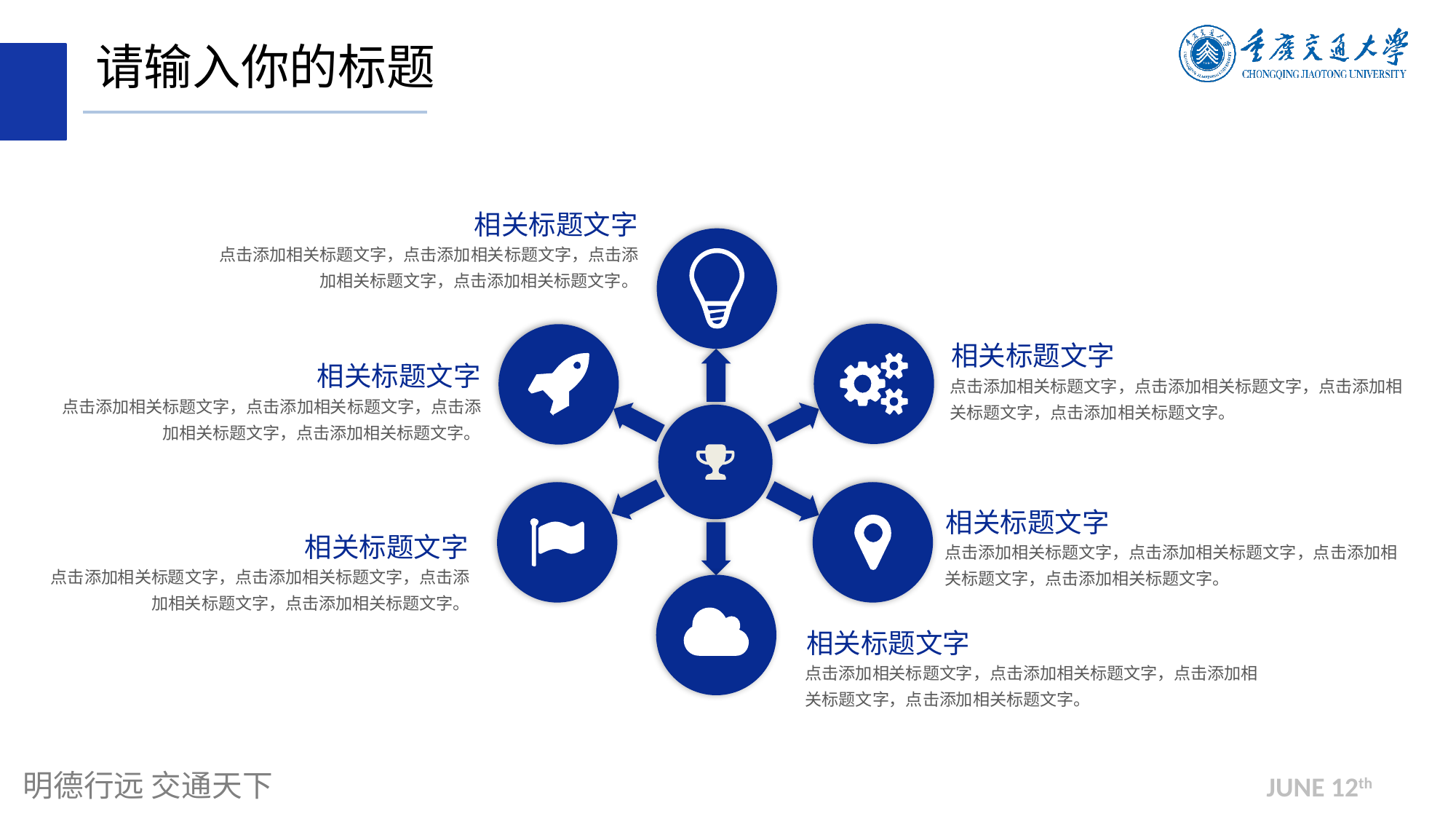

请输入你的标题

相关标题文字
点击添加相关标题文字，点击添加相关标题文字，点击添加相关标题文字，点击添加相关标题文字。

相关标题文字
点击添加相关标题文字，点击添加相关标题文字，点击添加相关标题文字，点击添加相关标题文字。

相关标题文字
点击添加相关标题文字，点击添加相关标题文字，点击添加相关标题文字，点击添加相关标题文字。

相关标题文字
点击添加相关标题文字，点击添加相关标题文字，点击添加相关标题文字，点击添加相关标题文字。
相关标题文字
点击添加相关标题文字，点击添加相关标题文字，点击添加相关标题文字，点击添加相关标题文字。

相关标题文字
点击添加相关标题文字，点击添加相关标题文字，点击添加相关标题文字，点击添加相关标题文字。
JUNE 12th